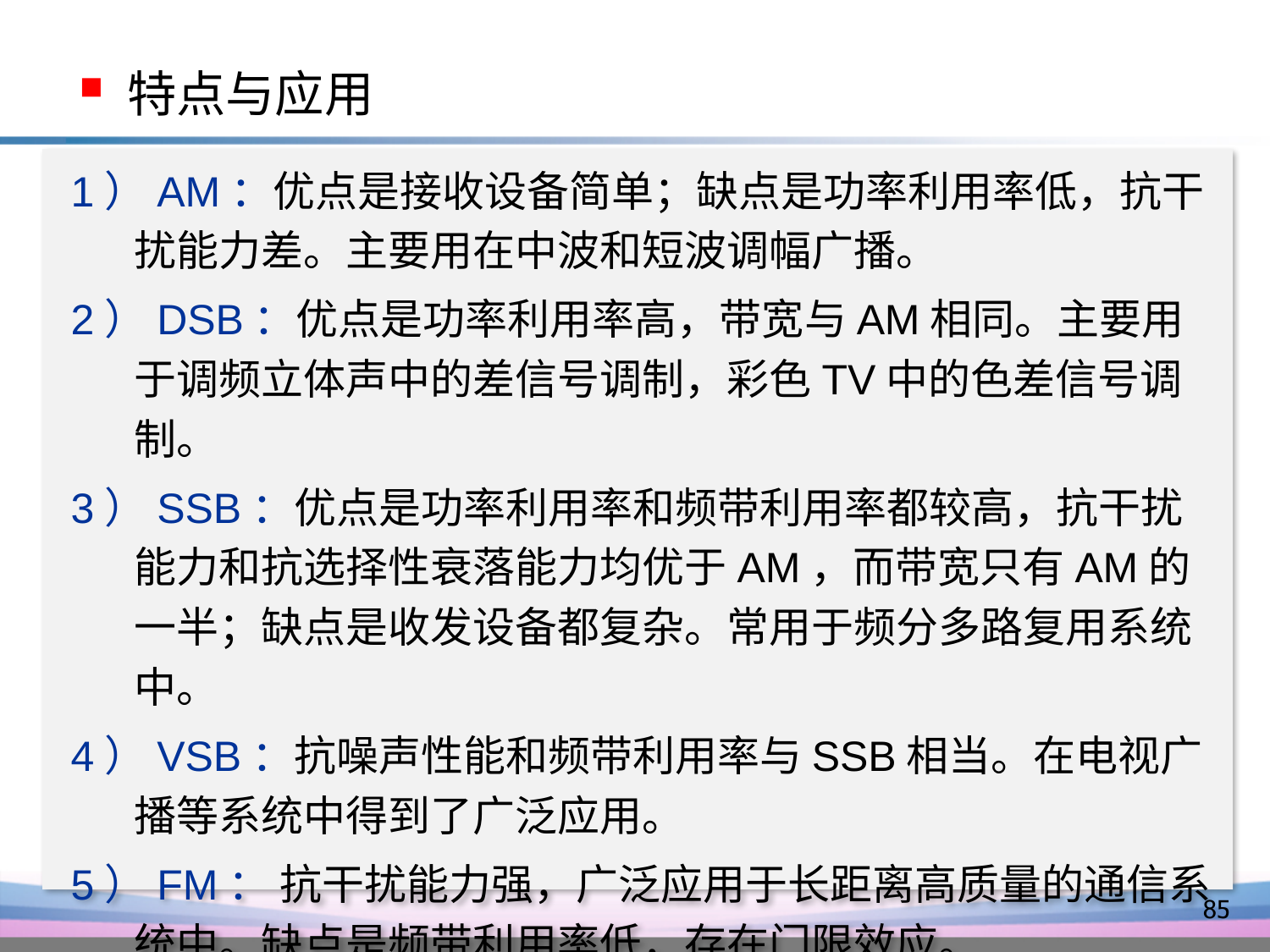

特点与应用
1）AM：优点是接收设备简单；缺点是功率利用率低，抗干扰能力差。主要用在中波和短波调幅广播。
2）DSB：优点是功率利用率高，带宽与AM相同。主要用于调频立体声中的差信号调制，彩色TV中的色差信号调制。
3）SSB：优点是功率利用率和频带利用率都较高，抗干扰能力和抗选择性衰落能力均优于AM，而带宽只有AM的一半；缺点是收发设备都复杂。常用于频分多路复用系统中。
4）VSB：抗噪声性能和频带利用率与SSB相当。在电视广播等系统中得到了广泛应用。
5）FM： 抗干扰能力强，广泛应用于长距离高质量的通信系统中。缺点是频带利用率低，存在门限效应。
85